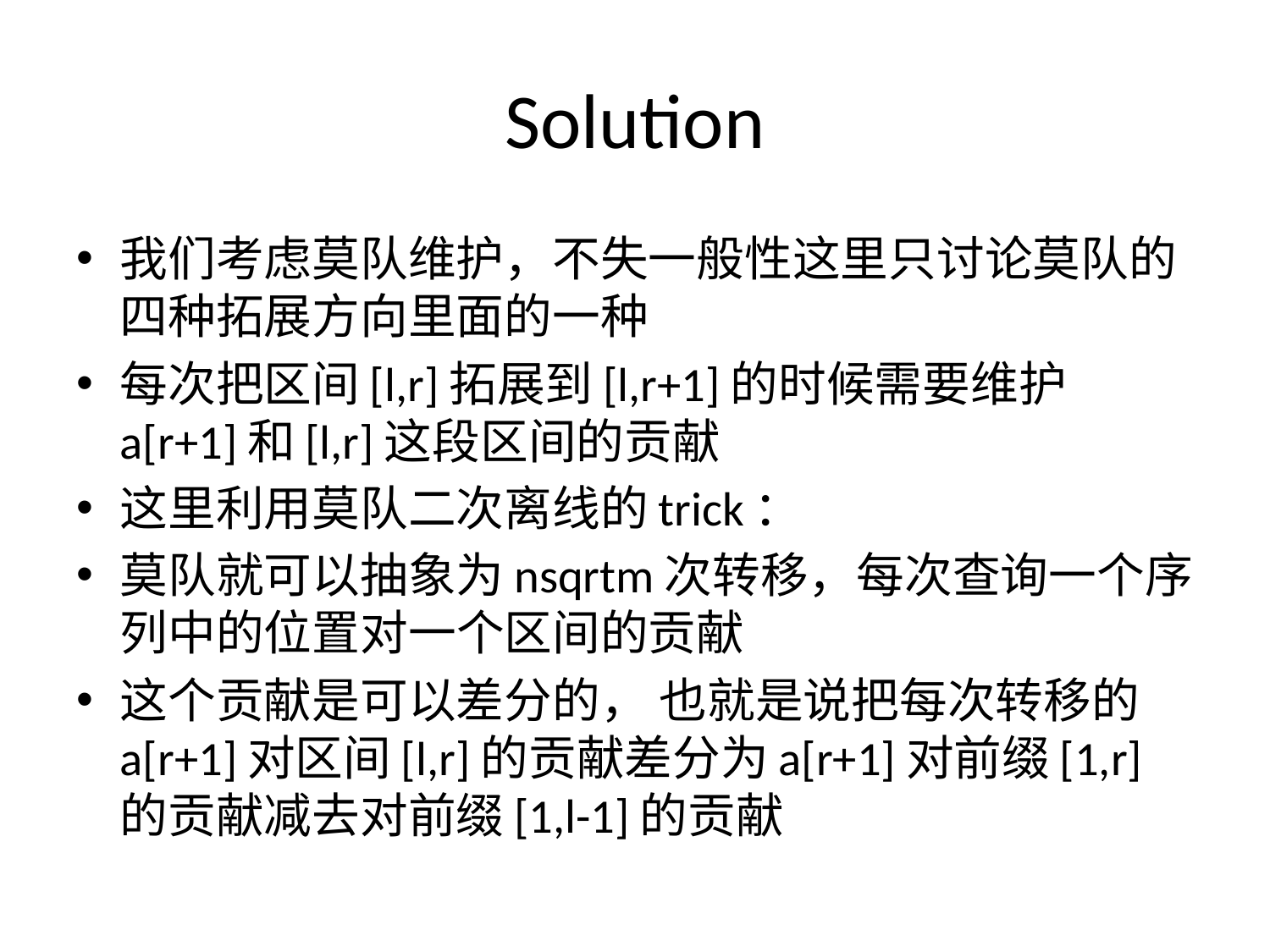

# Solution
我们考虑莫队维护，不失一般性这里只讨论莫队的四种拓展方向里面的一种
每次把区间[l,r]拓展到[l,r+1]的时候需要维护a[r+1]和[l,r]这段区间的贡献
这里利用莫队二次离线的trick：
莫队就可以抽象为nsqrtm次转移，每次查询一个序列中的位置对一个区间的贡献
这个贡献是可以差分的， 也就是说把每次转移的a[r+1]对区间[l,r]的贡献差分为a[r+1]对前缀[1,r]的贡献减去对前缀[1,l-1]的贡献